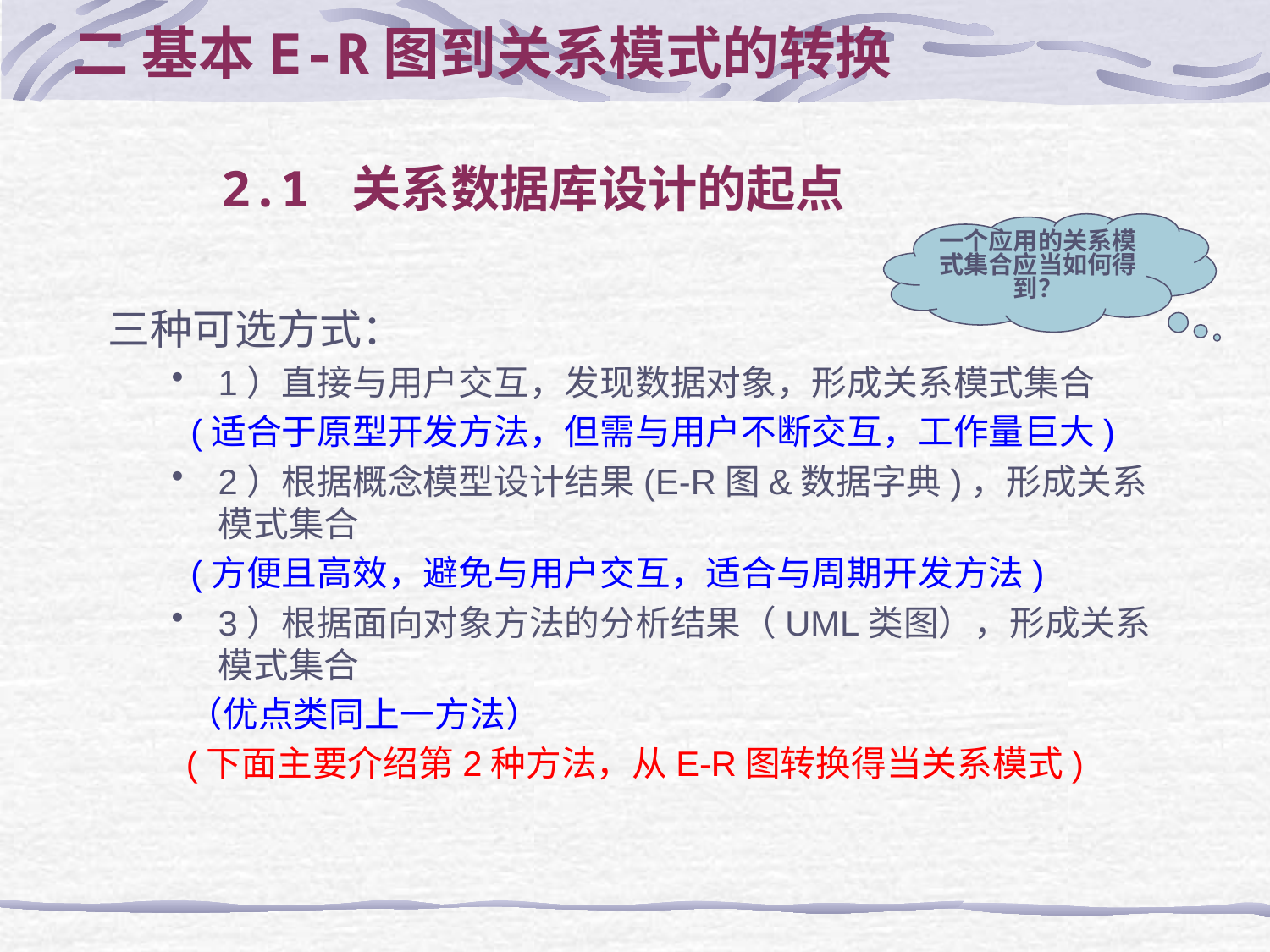

# 二 基本E-R图到关系模式的转换
2.1 关系数据库设计的起点
一个应用的关系模式集合应当如何得到？
三种可选方式：
1）直接与用户交互，发现数据对象，形成关系模式集合
  (适合于原型开发方法，但需与用户不断交互，工作量巨大)
2）根据概念模型设计结果(E-R图&数据字典)，形成关系模式集合
  (方便且高效，避免与用户交互，适合与周期开发方法)
3）根据面向对象方法的分析结果（UML类图），形成关系模式集合
 （优点类同上一方法）
(下面主要介绍第2种方法，从E-R图转换得当关系模式)